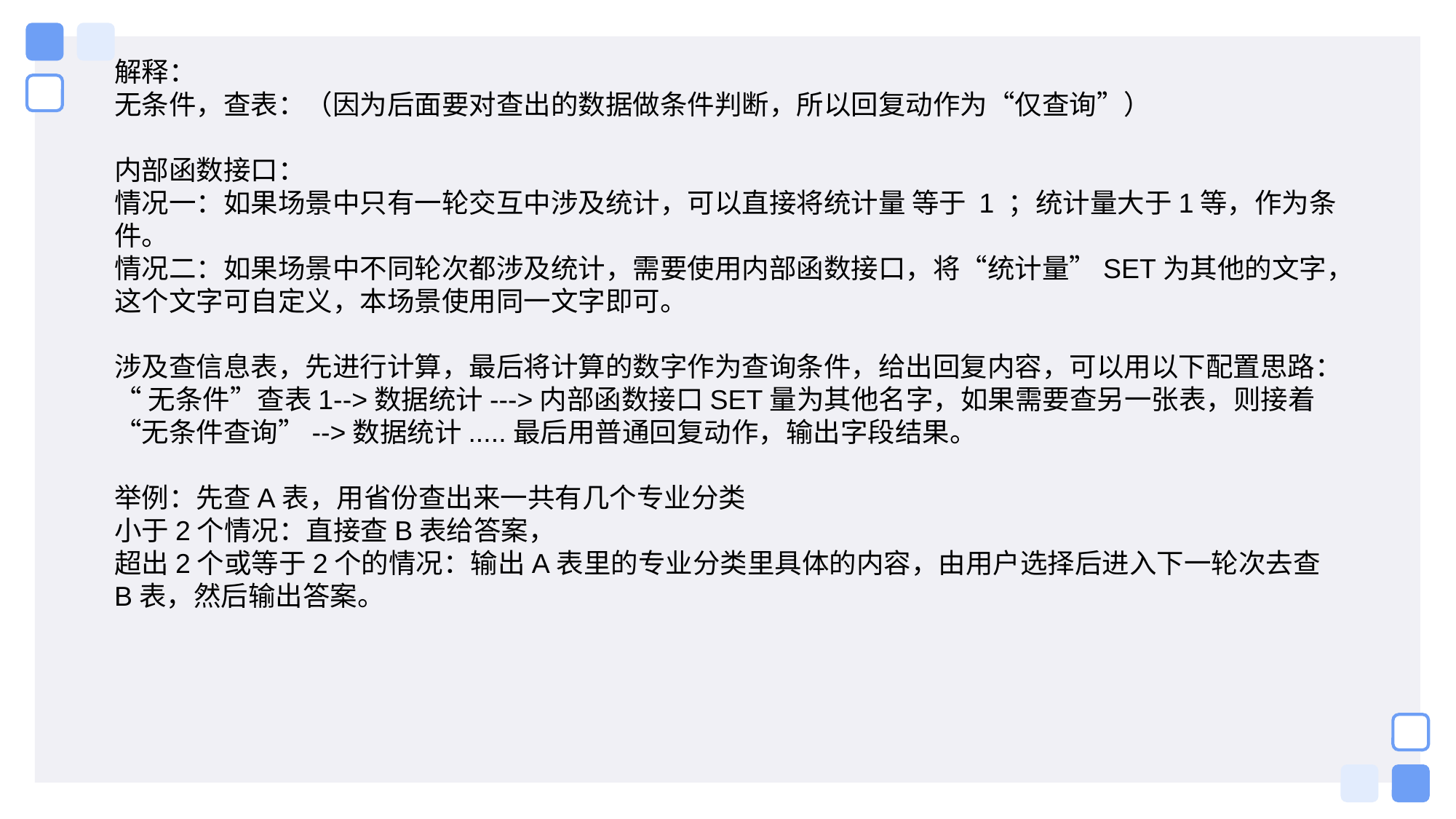

解释：
无条件，查表：（因为后面要对查出的数据做条件判断，所以回复动作为“仅查询”）

内部函数接口：
情况一：如果场景中只有一轮交互中涉及统计，可以直接将统计量 等于 1 ；统计量大于1等，作为条件。
情况二：如果场景中不同轮次都涉及统计，需要使用内部函数接口，将“统计量”SET为其他的文字，这个文字可自定义，本场景使用同一文字即可。

涉及查信息表，先进行计算，最后将计算的数字作为查询条件，给出回复内容，可以用以下配置思路：
“无条件”查表1-->数据统计--->内部函数接口SET量为其他名字，如果需要查另一张表，则接着“无条件查询”-->数据统计.....最后用普通回复动作，输出字段结果。

举例：先查A表，用省份查出来一共有几个专业分类
小于2个情况：直接查B表给答案，
超出2个或等于2个的情况：输出A表里的专业分类里具体的内容，由用户选择后进入下一轮次去查B表，然后输出答案。